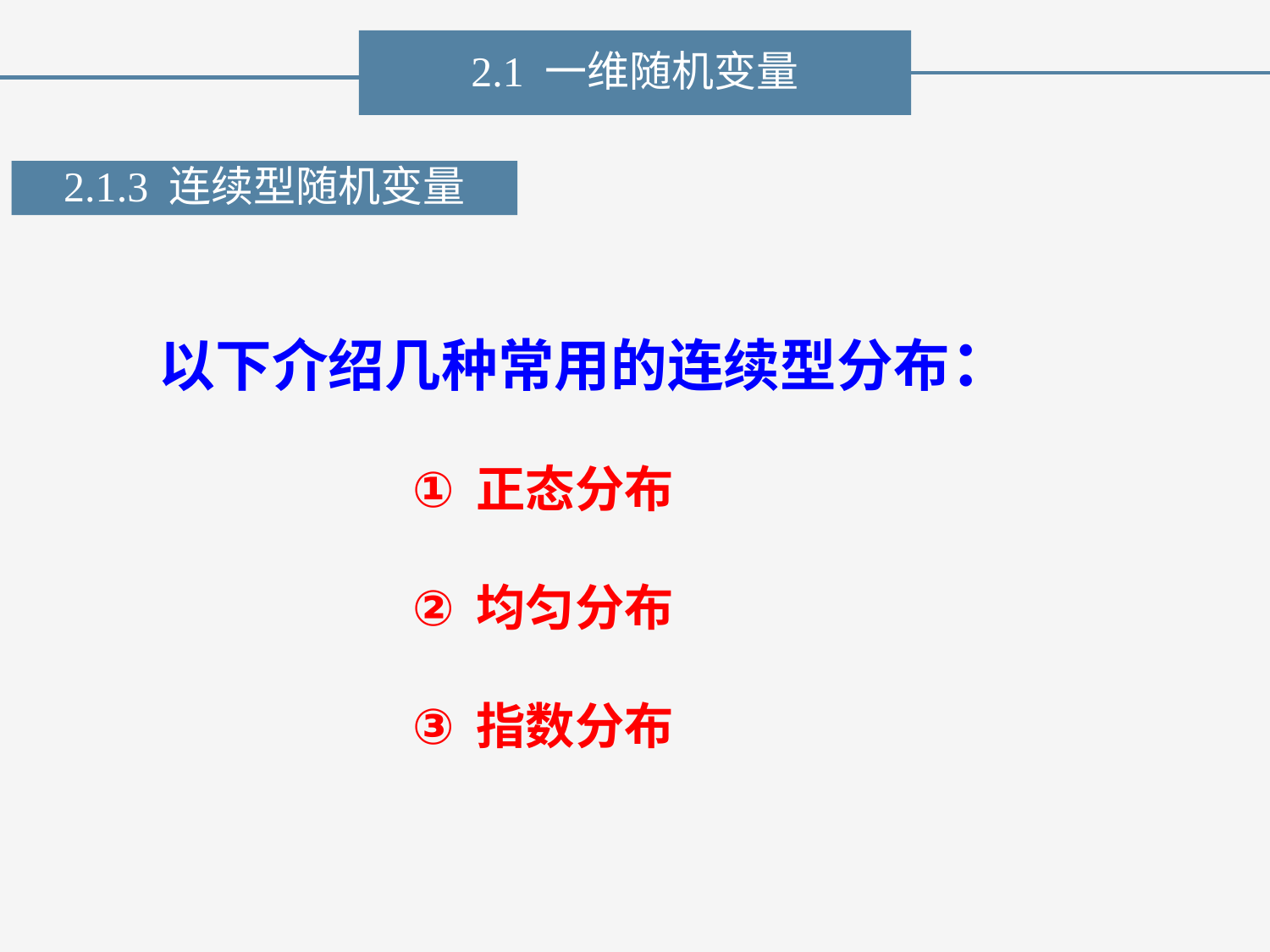

2.1 一维随机变量
2.1.3 连续型随机变量
以下介绍几种常用的连续型分布：

正态分布

均匀分布

指数分布